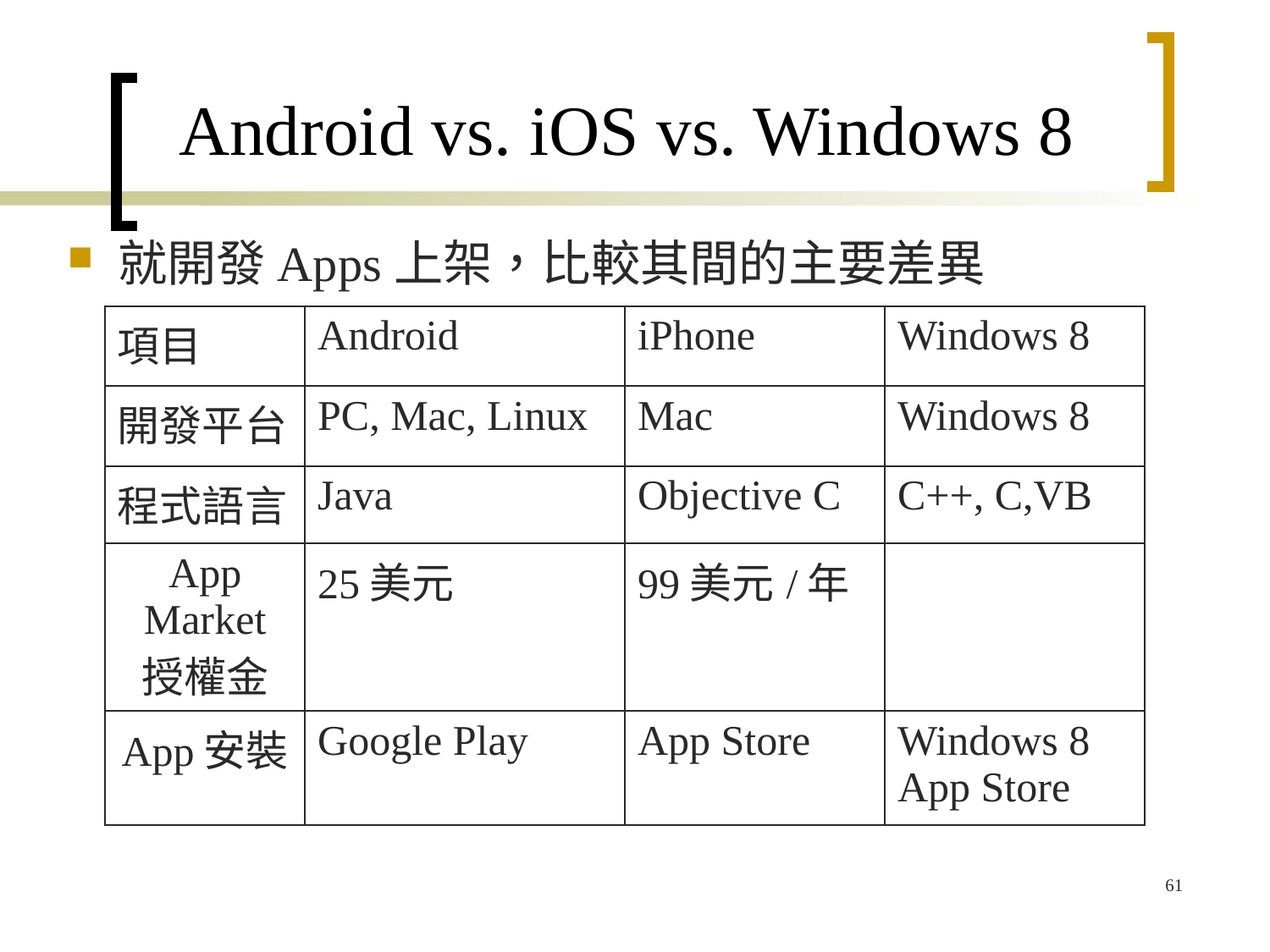

# Android vs. iOS vs. Windows 8
就開發Apps上架，比較其間的主要差異

| 項目 | Android | iPhone | Windows 8 |
| --- | --- | --- | --- |
| 開發平台 | PC, Mac, Linux | Mac | Windows 8 |
| 程式語言 | Java | Objective C | C++, C,VB |
| App Market 授權金 | 25美元 | 99美元/年 |  |
| App安裝 | Google Play | App Store | Windows 8 App Store |
61